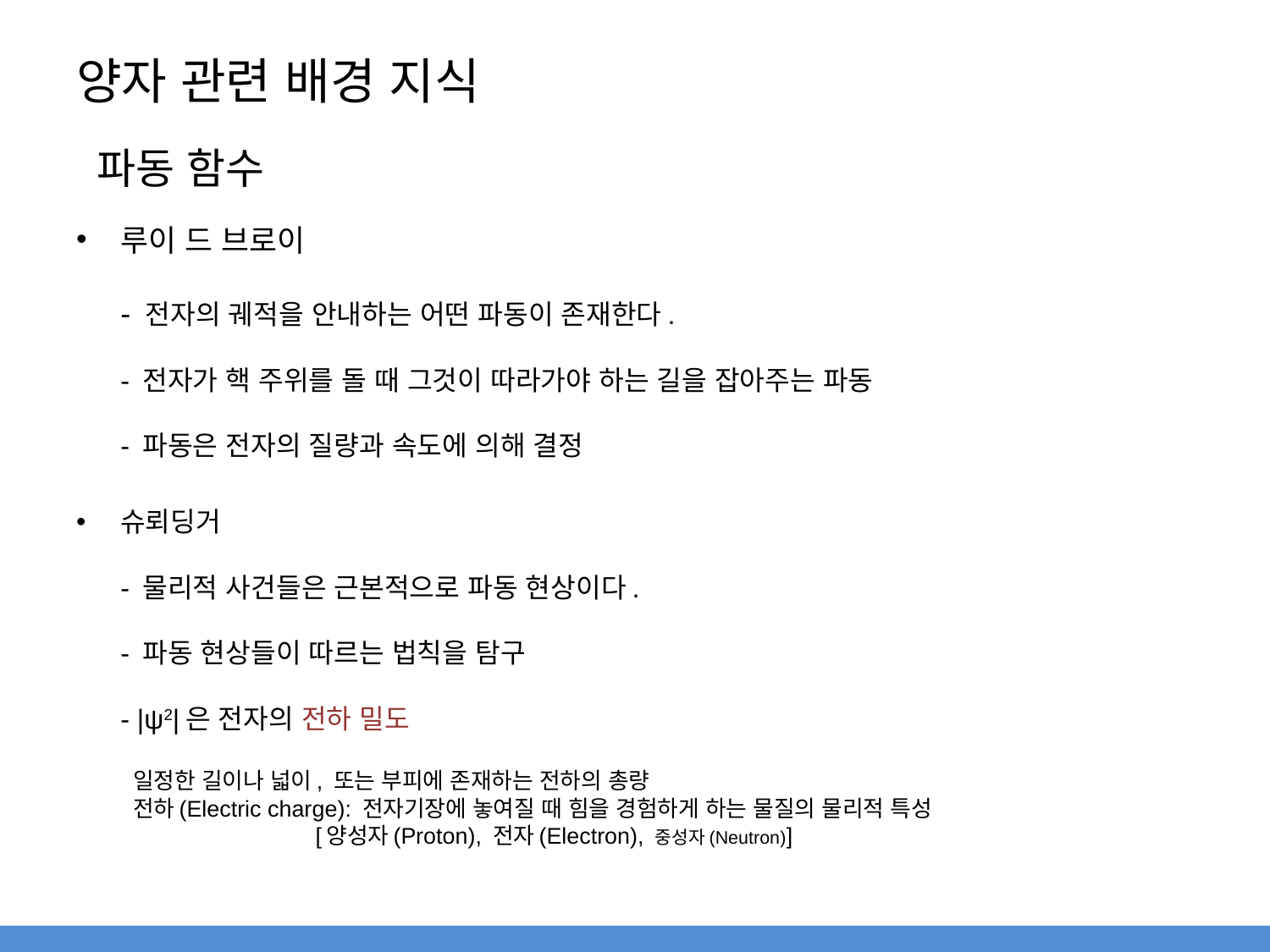

# 양자 관련 배경 지식

파동 함수
루이 드 브로이
- 전자의 궤적을 안내하는 어떤 파동이 존재한다.
- 전자가 핵 주위를 돌 때 그것이 따라가야 하는 길을 잡아주는 파동
- 파동은 전자의 질량과 속도에 의해 결정

슈뢰딩거
- 물리적 사건들은 근본적으로 파동 현상이다.
- 파동 현상들이 따르는 법칙을 탐구
- |ψ2|은 전자의 전하 밀도
  일정한 길이나 넓이, 또는 부피에 존재하는 전하의 총량
  전하(Electric charge): 전자기장에 놓여질 때 힘을 경험하게 하는 물질의 물리적 특성
                              [양성자(Proton), 전자(Electron), 중성자(Neutron)]